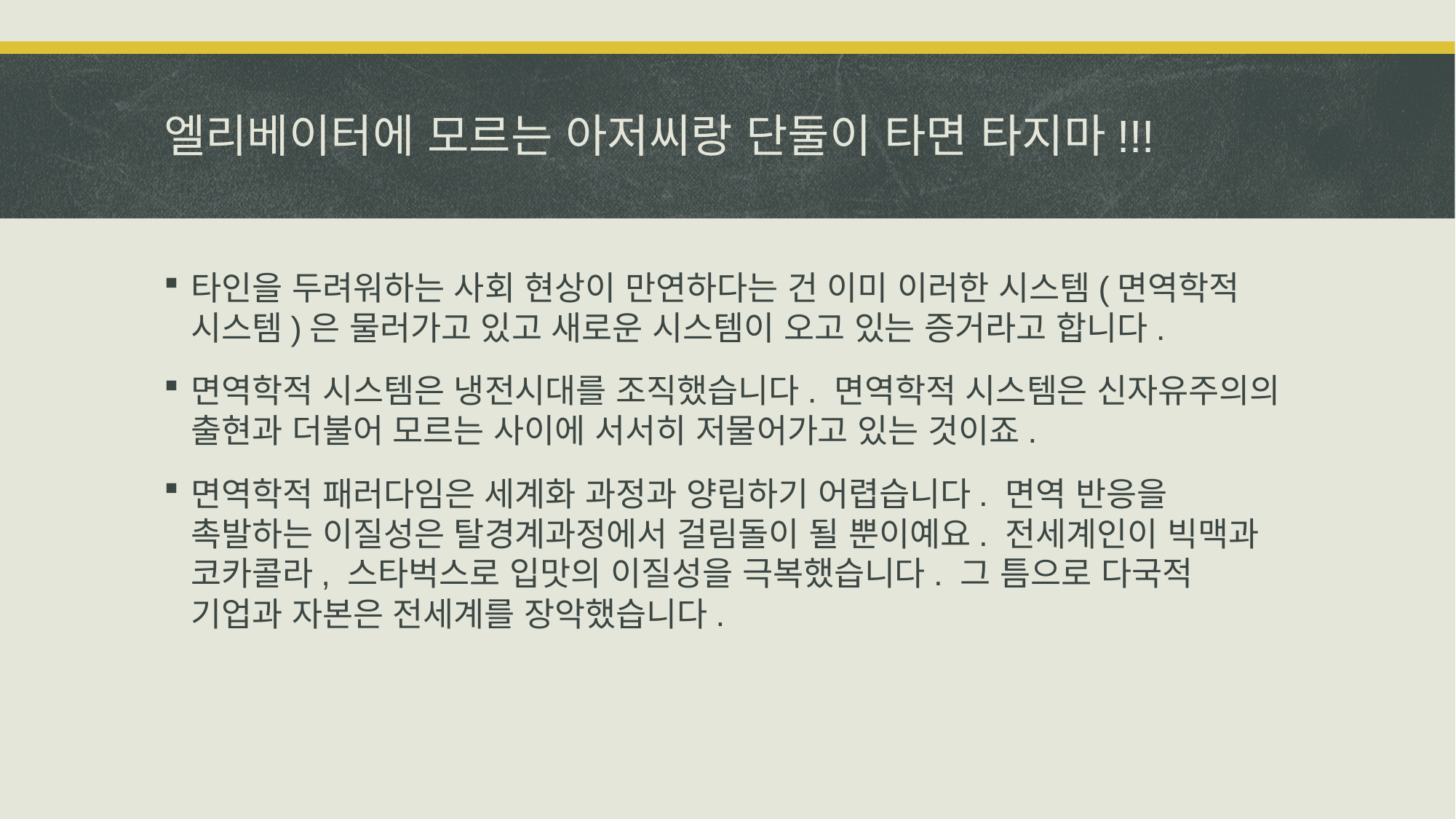

# 엘리베이터에 모르는 아저씨랑 단둘이 타면 타지마!!!
타인을 두려워하는 사회 현상이 만연하다는 건 이미 이러한 시스템(면역학적 시스템)은 물러가고 있고 새로운 시스템이 오고 있는 증거라고 합니다.
면역학적 시스템은 냉전시대를 조직했습니다. 면역학적 시스템은 신자유주의의 출현과 더불어 모르는 사이에 서서히 저물어가고 있는 것이죠.
면역학적 패러다임은 세계화 과정과 양립하기 어렵습니다. 면역 반응을 촉발하는 이질성은 탈경계과정에서 걸림돌이 될 뿐이예요. 전세계인이 빅맥과 코카콜라, 스타벅스로 입맛의 이질성을 극복했습니다. 그 틈으로 다국적 기업과 자본은 전세계를 장악했습니다.